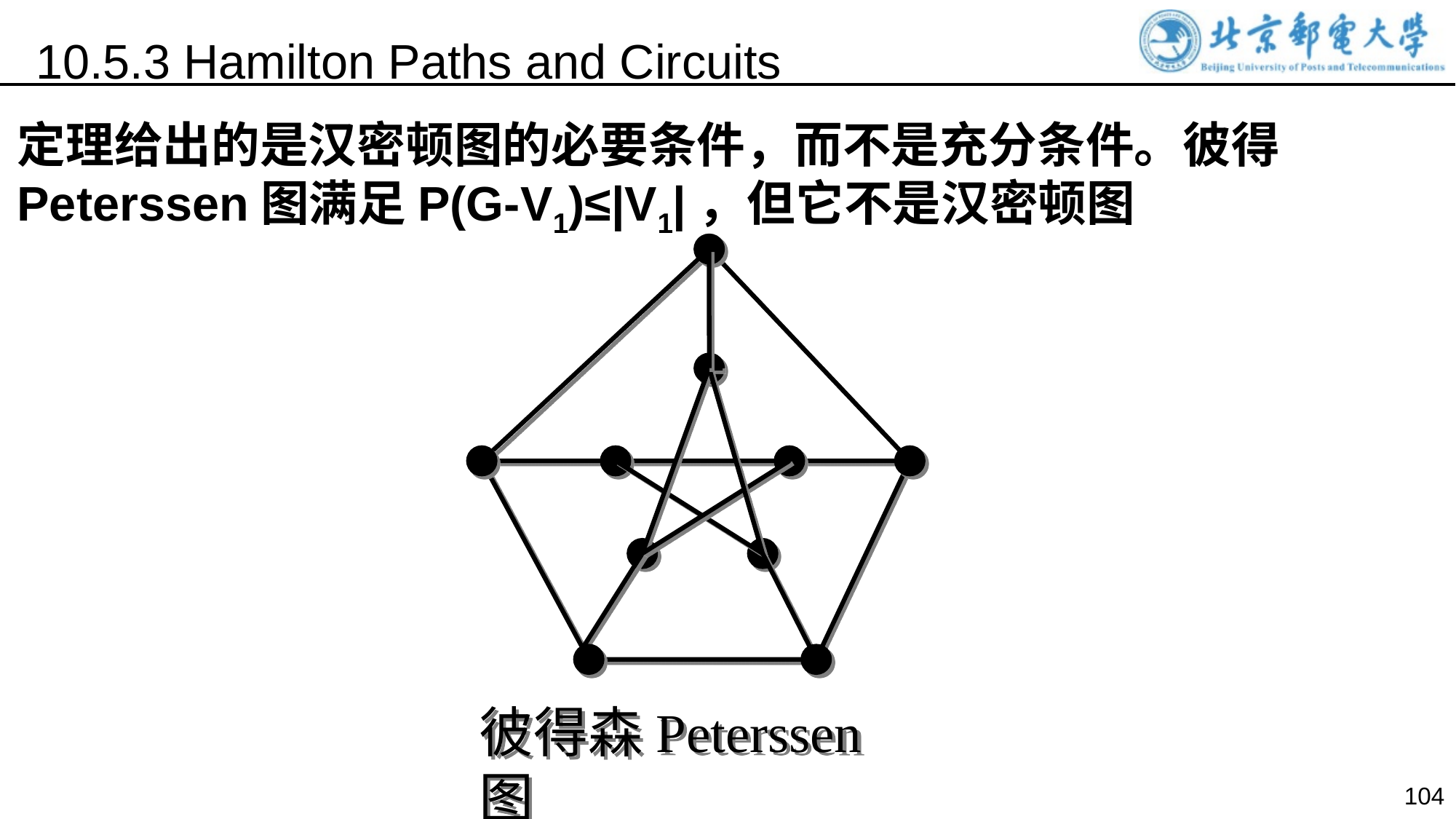

10.5.3 Hamilton Paths and Circuits
定理给出的是汉密顿图的必要条件，而不是充分条件。彼得Peterssen图满足P(G-V1)≤|V1|，但它不是汉密顿图

彼得森Peterssen图